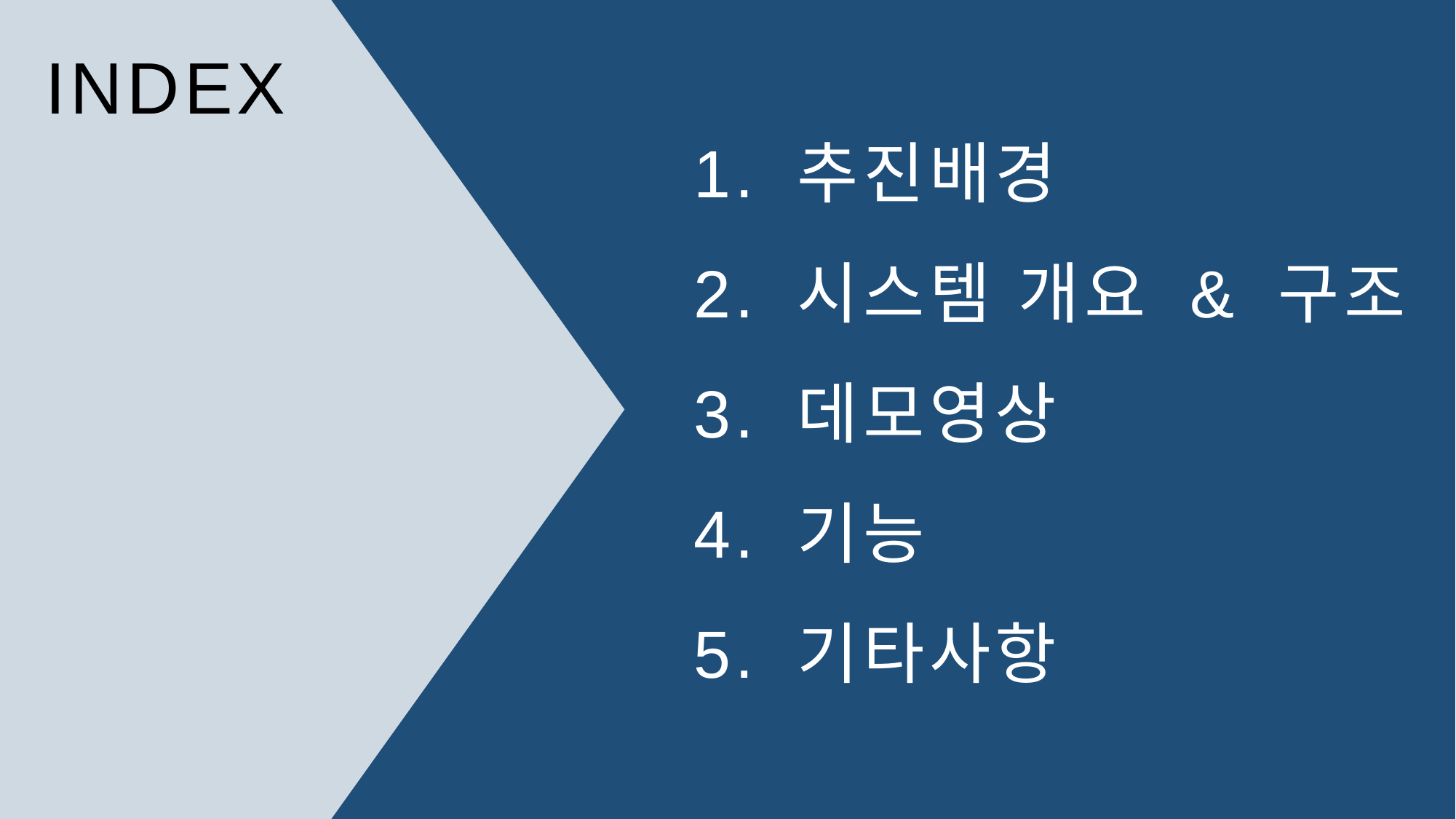

INDEX
1. 추진배경
2. 시스템 개요 & 구조
3. 데모영상
4. 기능
5. 기타사항